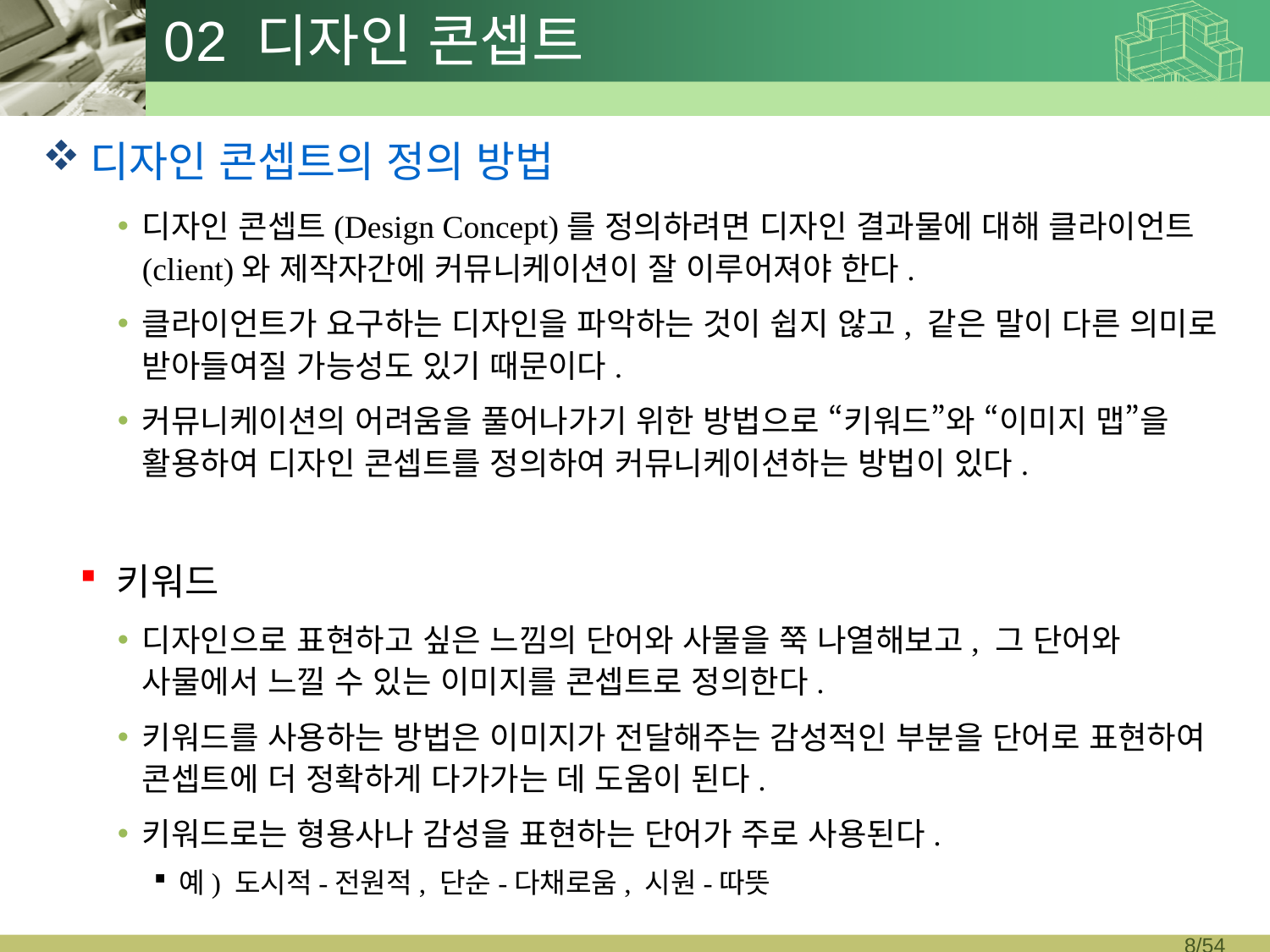

# 02 디자인 콘셉트
디자인 콘셉트의 정의 방법
디자인 콘셉트(Design Concept)를 정의하려면 디자인 결과물에 대해 클라이언트(client)와 제작자간에 커뮤니케이션이 잘 이루어져야 한다.
클라이언트가 요구하는 디자인을 파악하는 것이 쉽지 않고, 같은 말이 다른 의미로 받아들여질 가능성도 있기 때문이다.
커뮤니케이션의 어려움을 풀어나가기 위한 방법으로 “키워드”와 “이미지 맵”을 활용하여 디자인 콘셉트를 정의하여 커뮤니케이션하는 방법이 있다.

키워드
디자인으로 표현하고 싶은 느낌의 단어와 사물을 쭉 나열해보고, 그 단어와 사물에서 느낄 수 있는 이미지를 콘셉트로 정의한다.
키워드를 사용하는 방법은 이미지가 전달해주는 감성적인 부분을 단어로 표현하여 콘셉트에 더 정확하게 다가가는 데 도움이 된다.
키워드로는 형용사나 감성을 표현하는 단어가 주로 사용된다.
예) 도시적-전원적, 단순-다채로움, 시원-따뜻